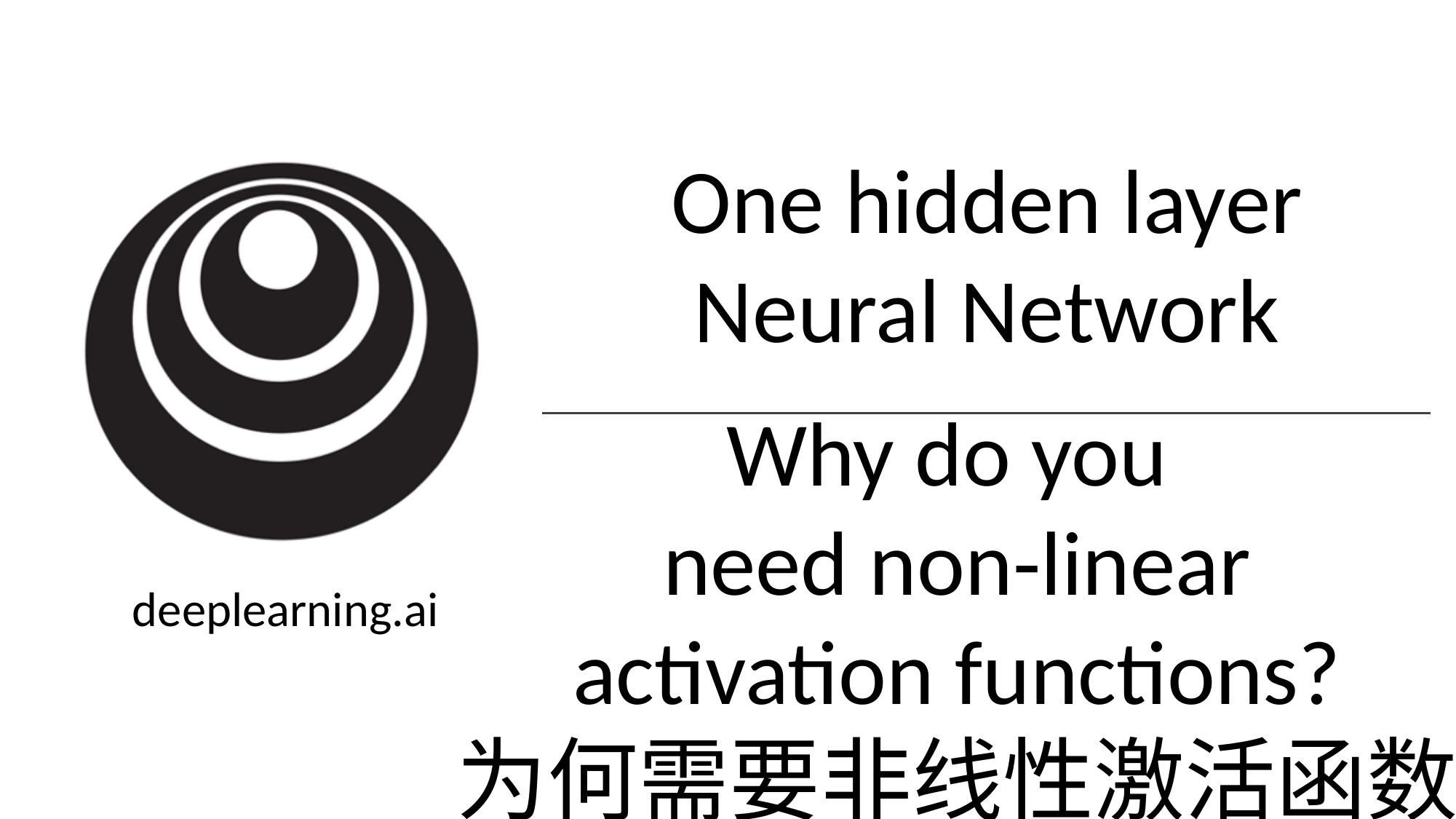

One hidden layer
Neural Network
Why do you
need non-linear
activation functions?
为何需要非线性激活函数